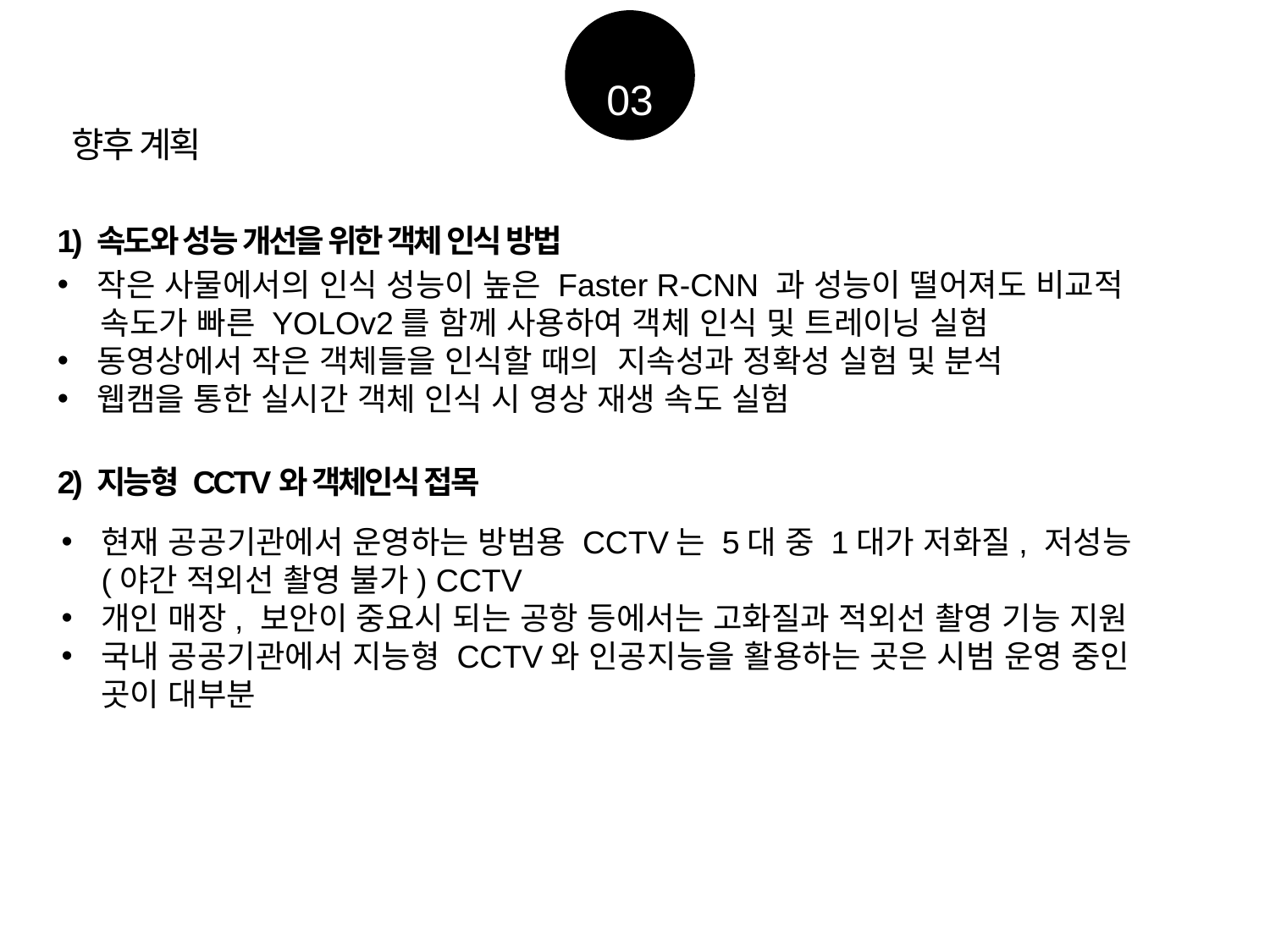

03
향후 계획
1) 속도와 성능 개선을 위한 객체 인식 방법
작은 사물에서의 인식 성능이 높은 Faster R-CNN 과 성능이 떨어져도 비교적
    속도가 빠른 YOLOv2를 함께 사용하여 객체 인식 및 트레이닝 실험
동영상에서 작은 객체들을 인식할 때의  지속성과 정확성 실험 및 분석
웹캠을 통한 실시간 객체 인식 시 영상 재생 속도 실험

2) 지능형 CCTV와 객체인식 접목
현재 공공기관에서 운영하는 방범용 CCTV는 5대 중 1대가 저화질, 저성능(야간 적외선 촬영 불가) CCTV
개인 매장, 보안이 중요시 되는 공항 등에서는 고화질과 적외선 촬영 기능 지원
국내 공공기관에서 지능형 CCTV와 인공지능을 활용하는 곳은 시범 운영 중인 곳이 대부분